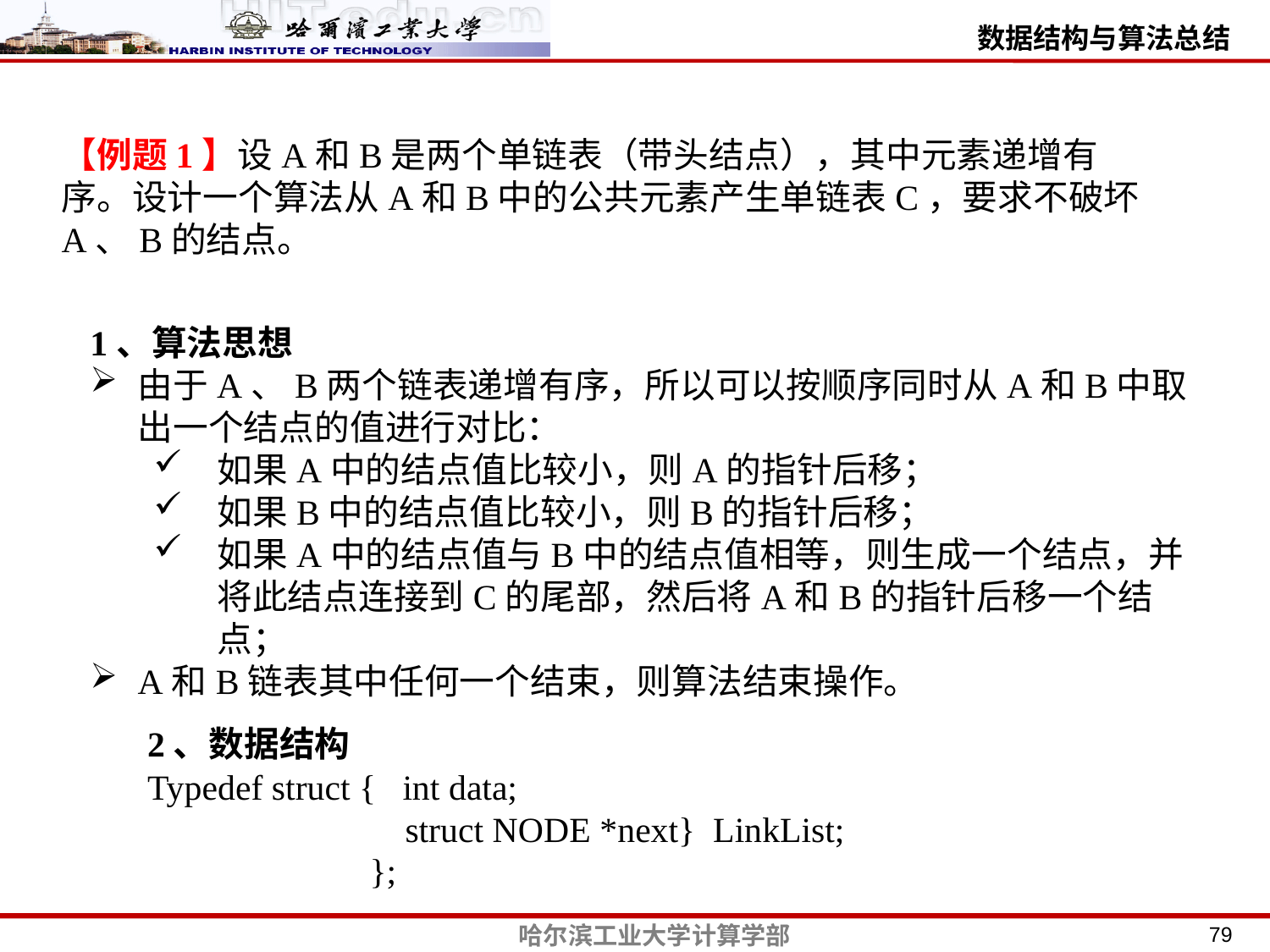

【例题1】设A和B是两个单链表（带头结点），其中元素递增有序。设计一个算法从A和B中的公共元素产生单链表C，要求不破坏A、B的结点。
1、算法思想
由于A、B两个链表递增有序，所以可以按顺序同时从A和B中取出一个结点的值进行对比：
如果A中的结点值比较小，则A的指针后移；
如果B中的结点值比较小，则B的指针后移；
如果A中的结点值与B中的结点值相等，则生成一个结点，并将此结点连接到C的尾部，然后将A和B的指针后移一个结点；
A和B链表其中任何一个结束，则算法结束操作。
2、数据结构
Typedef struct {   int data;
                             struct NODE *next}  LinkList;
                         };